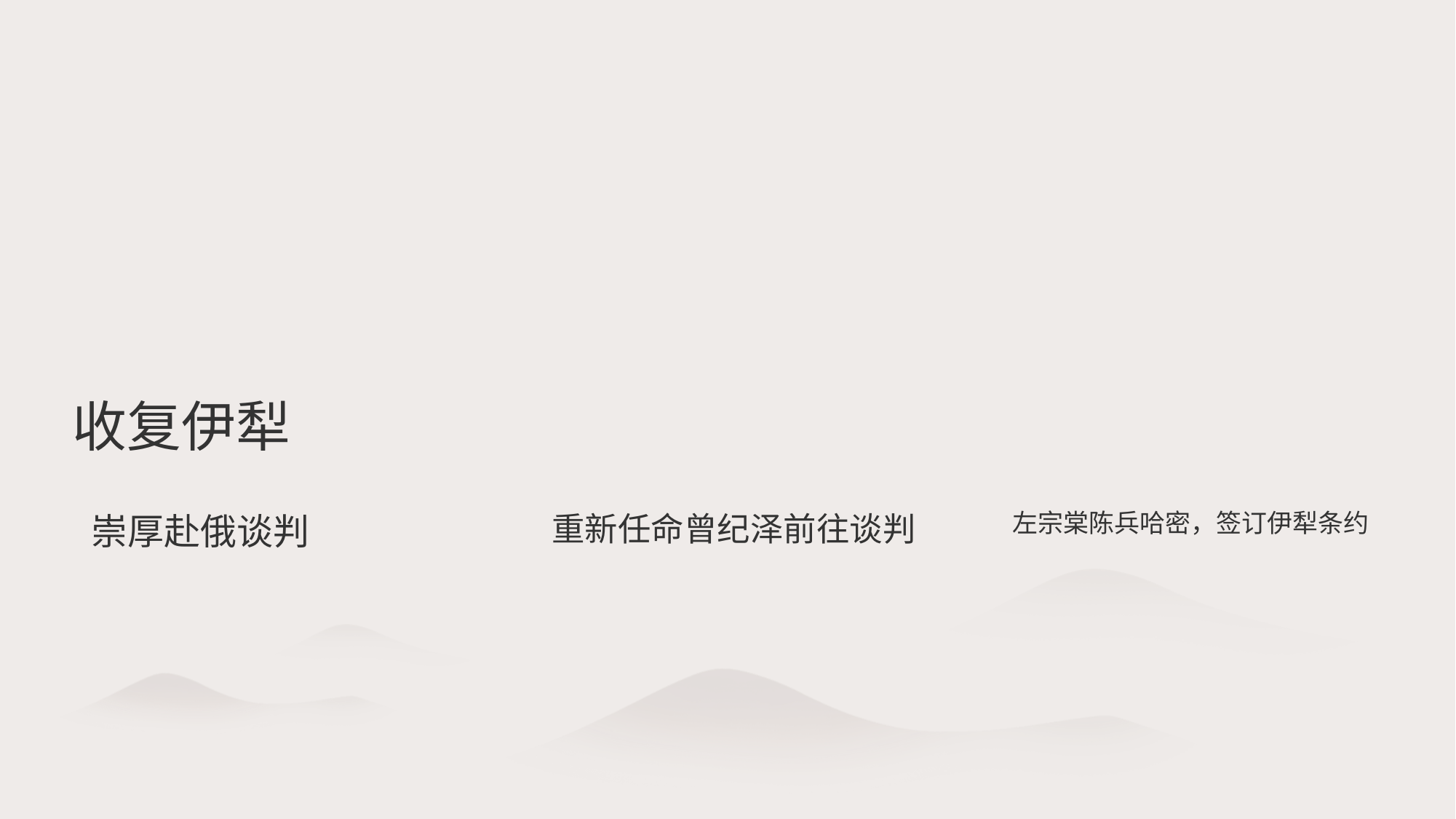

收复伊犁

崇厚赴俄谈判

重新任命曾纪泽前往谈判

左宗棠陈兵哈密，签订伊犁条约